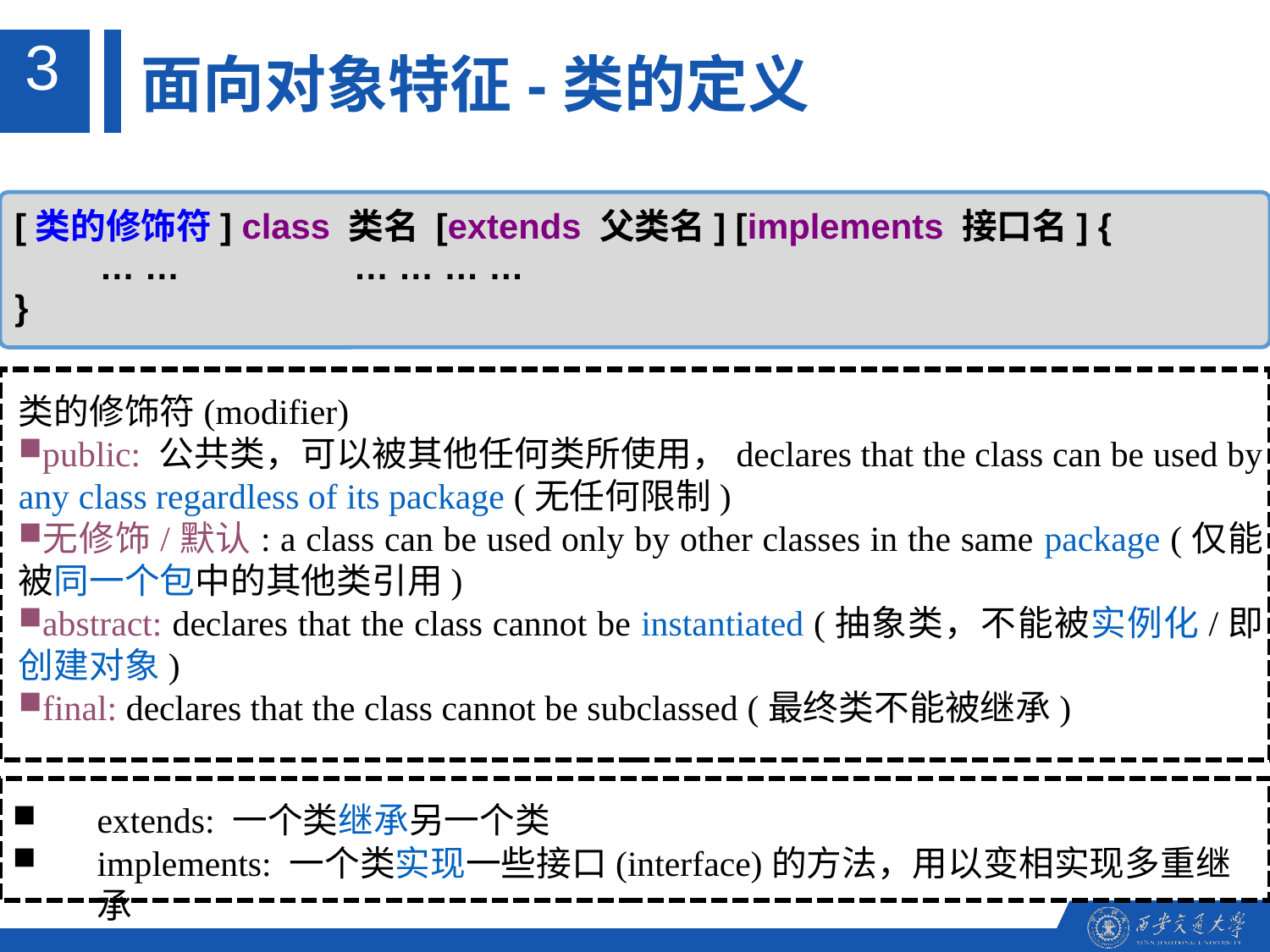

3
面向对象特征-类的定义
[类的修饰符] class 类名 [extends 父类名] [implements 接口名] {
	… …		… … … …
}

类的修饰符(modifier)
public: 公共类，可以被其他任何类所使用，declares that the class can be used by any class regardless of its package (无任何限制)
无修饰/默认: a class can be used only by other classes in the same package (仅能被同一个包中的其他类引用)
abstract: declares that the class cannot be instantiated (抽象类，不能被实例化/即创建对象)
final: declares that the class cannot be subclassed (最终类不能被继承)

extends: 一个类继承另一个类
implements: 一个类实现一些接口(interface)的方法，用以变相实现多重继承